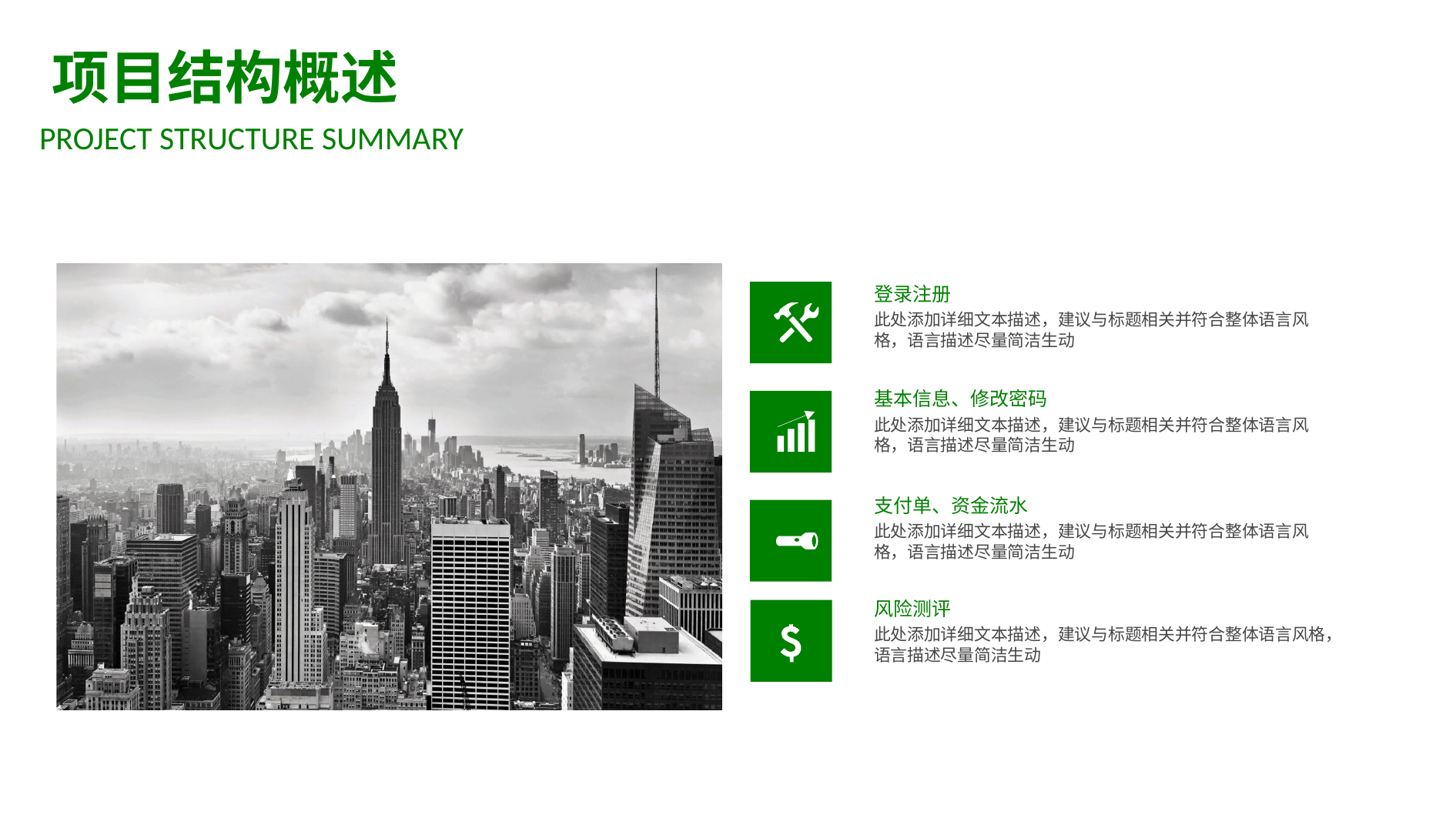

项目结构概述
PROJECT STRUCTURE SUMMARY

登录注册

此处添加详细文本描述，建议与标题相关并符合整体语言风格，语言描述尽量简洁生动
基本信息、修改密码

此处添加详细文本描述，建议与标题相关并符合整体语言风格，语言描述尽量简洁生动
支付单、资金流水

此处添加详细文本描述，建议与标题相关并符合整体语言风格，语言描述尽量简洁生动

风险测评

此处添加详细文本描述，建议与标题相关并符合整体语言风格，语言描述尽量简洁生动